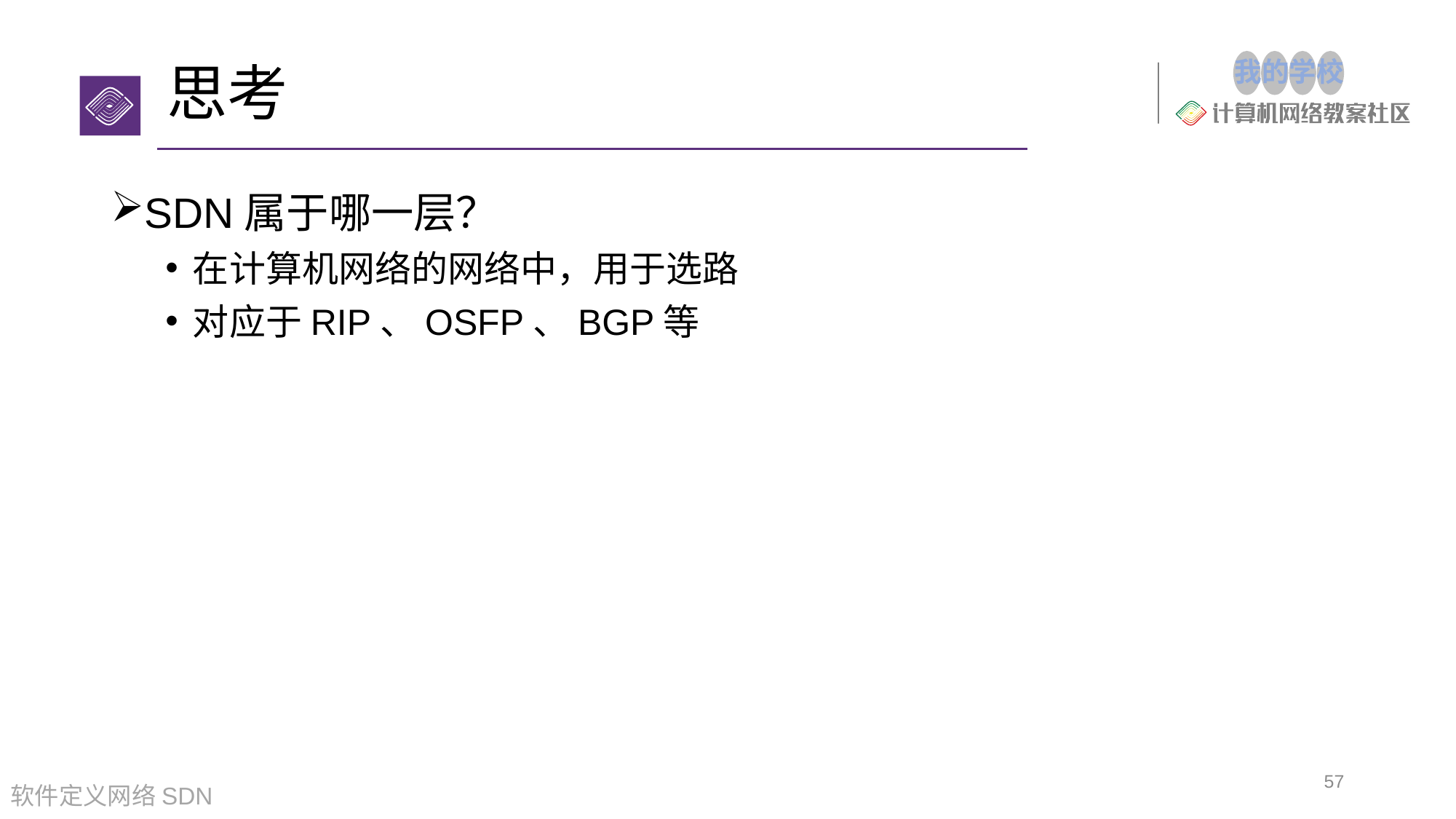

# 思考
SDN属于哪一层？
在计算机网络的网络中，用于选路
对应于RIP、OSFP、BGP等
57
软件定义网络SDN